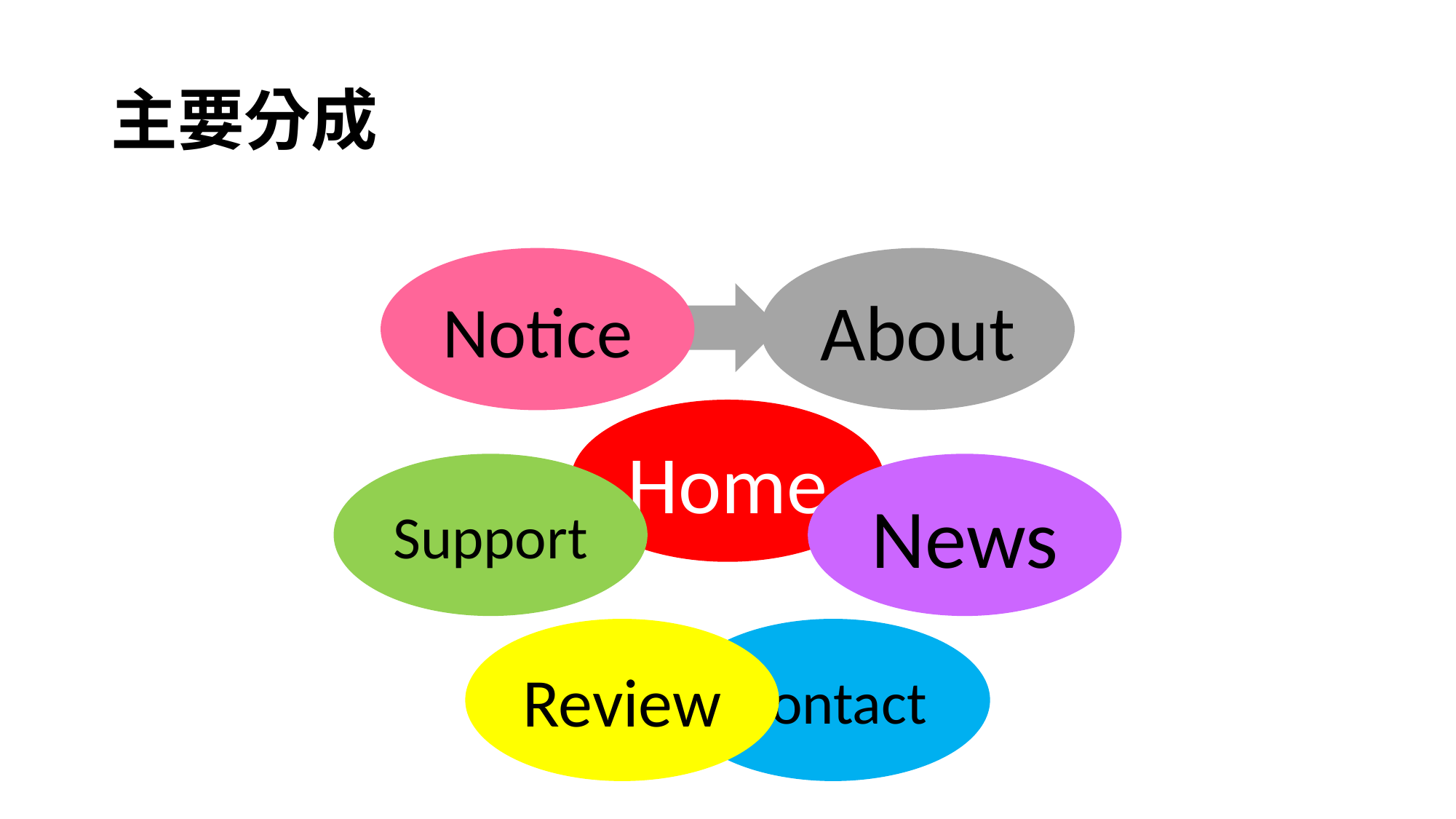

# 主要分成
Home
About
News
Review
Support
Notice
Contact